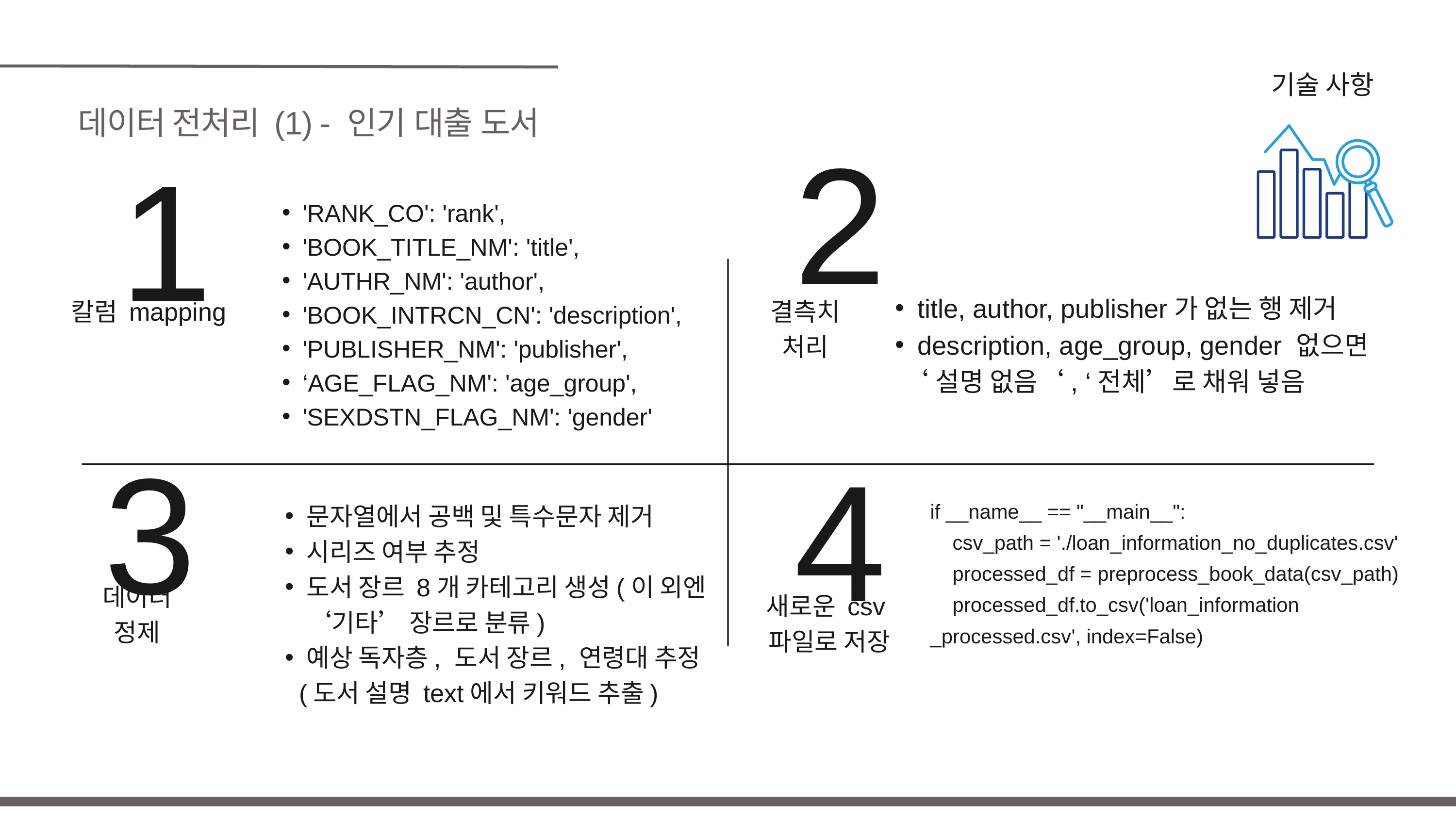

기술 사항

데이터 전처리 (1) - 인기 대출 도서
2
1

'RANK_CO': 'rank',
'BOOK_TITLE_NM': 'title',
'AUTHR_NM': 'author',
'BOOK_INTRCN_CN': 'description',
'PUBLISHER_NM': 'publisher',
‘AGE_FLAG_NM': 'age_group',
'SEXDSTN_FLAG_NM': 'gender'

title, author, publisher가 없는 행 제거
description, age_group, gender 없으면
     ‘설명 없음‘, ‘전체’로 채워 넣음
칼럼 mapping
결측치 처리
3
4

if __name__ == "__main__":
    csv_path = './loan_information_no_duplicates.csv'
    processed_df = preprocess_book_data(csv_path)
    processed_df.to_csv('loan_information
_processed.csv', index=False)
문자열에서 공백 및 특수문자 제거
시리즈 여부 추정
도서 장르 8개 카테고리 생성(이 외엔 ‘기타’ 장르로 분류)
예상 독자층, 도서 장르, 연령대 추정
     (도서 설명 text에서 키워드 추출)
데이터 정제
새로운 csv
파일로 저장